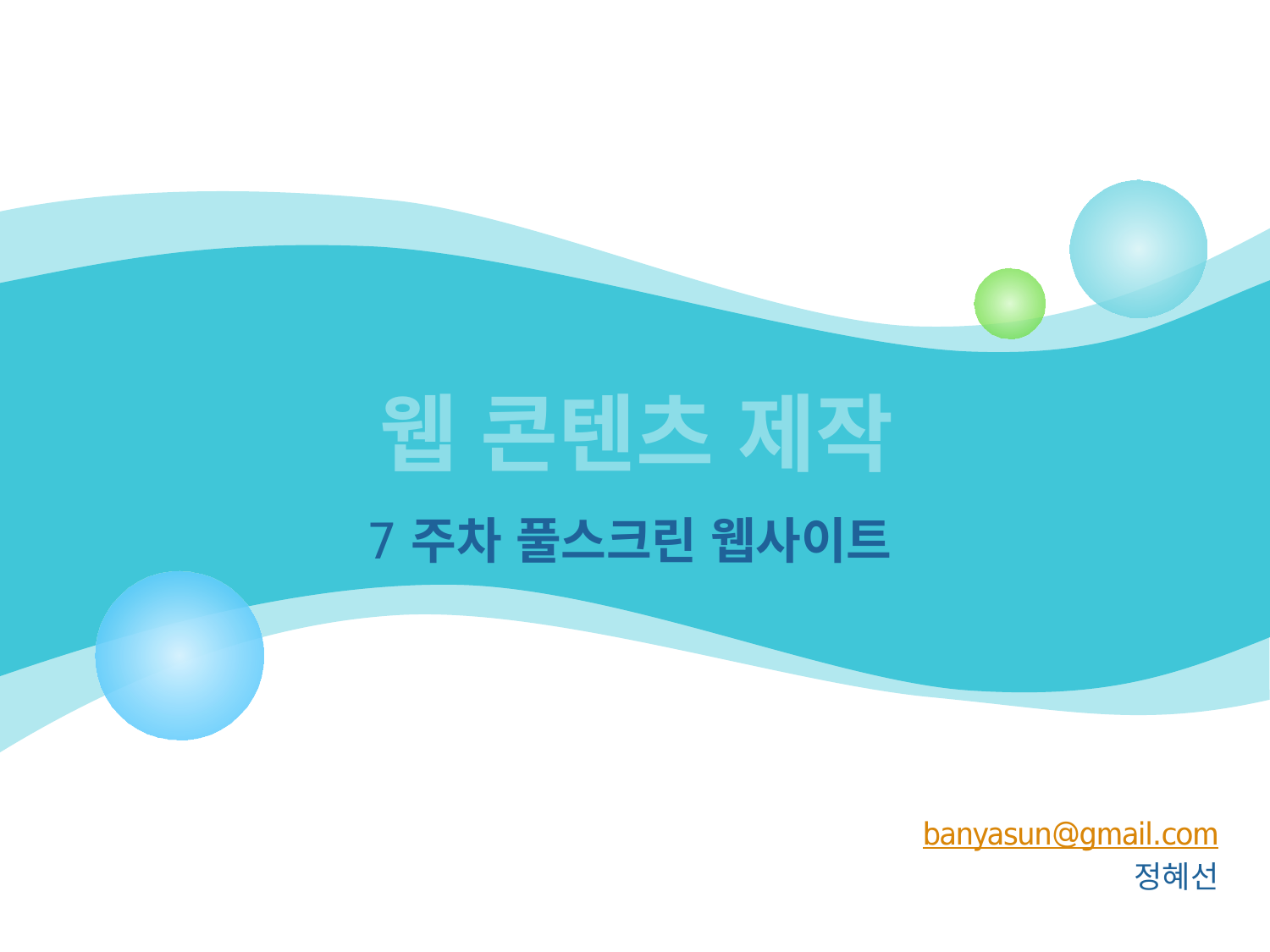

# 웹 콘텐츠 제작
7주차 풀스크린 웹사이트
banyasun@gmail.com
정혜선